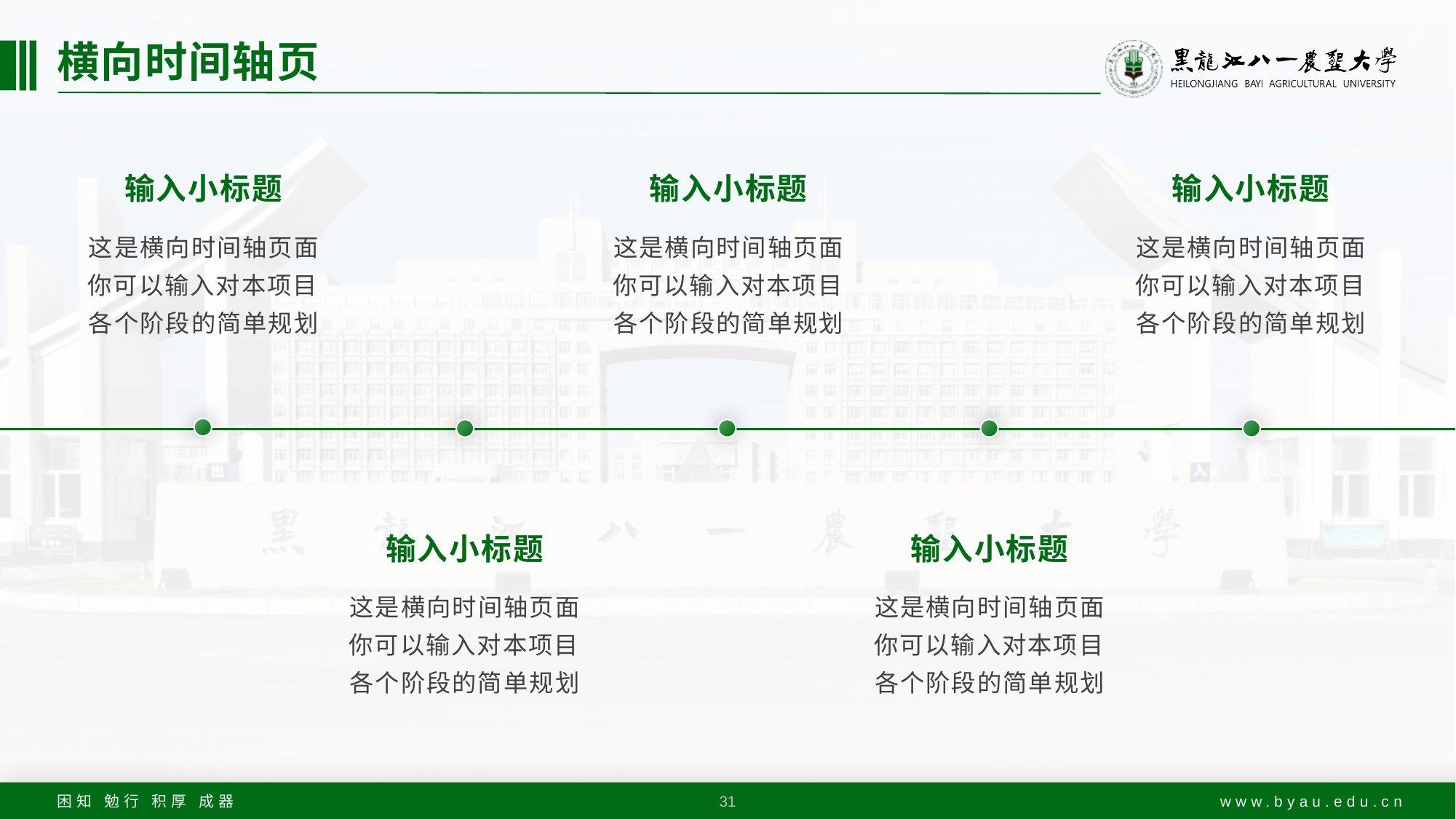

# 横向时间轴页
输入小标题
这是横向时间轴页面
你可以输入对本项目各个阶段的简单规划
输入小标题
这是横向时间轴页面
你可以输入对本项目各个阶段的简单规划
输入小标题
这是横向时间轴页面
你可以输入对本项目各个阶段的简单规划

输入小标题
这是横向时间轴页面
你可以输入对本项目各个阶段的简单规划
输入小标题
这是横向时间轴页面
你可以输入对本项目各个阶段的简单规划
31